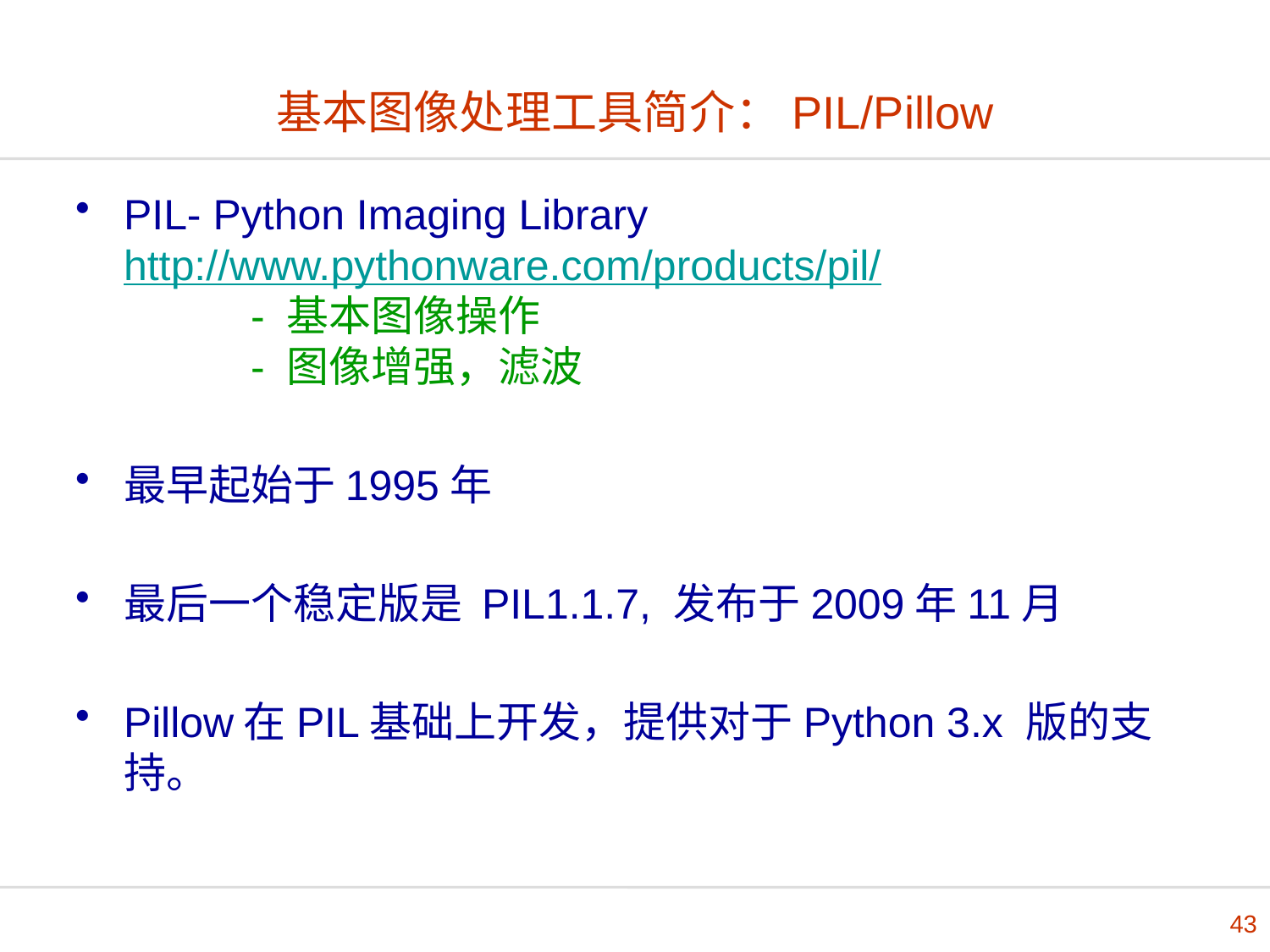

基本图像处理工具简介：PIL/Pillow
PIL- Python Imaging Library
http://www.pythonware.com/products/pil/
	- 基本图像操作
	- 图像增强，滤波

最早起始于1995年

最后一个稳定版是 PIL1.1.7, 发布于2009年11月

Pillow在PIL基础上开发，提供对于Python 3.x 版的支持。

43